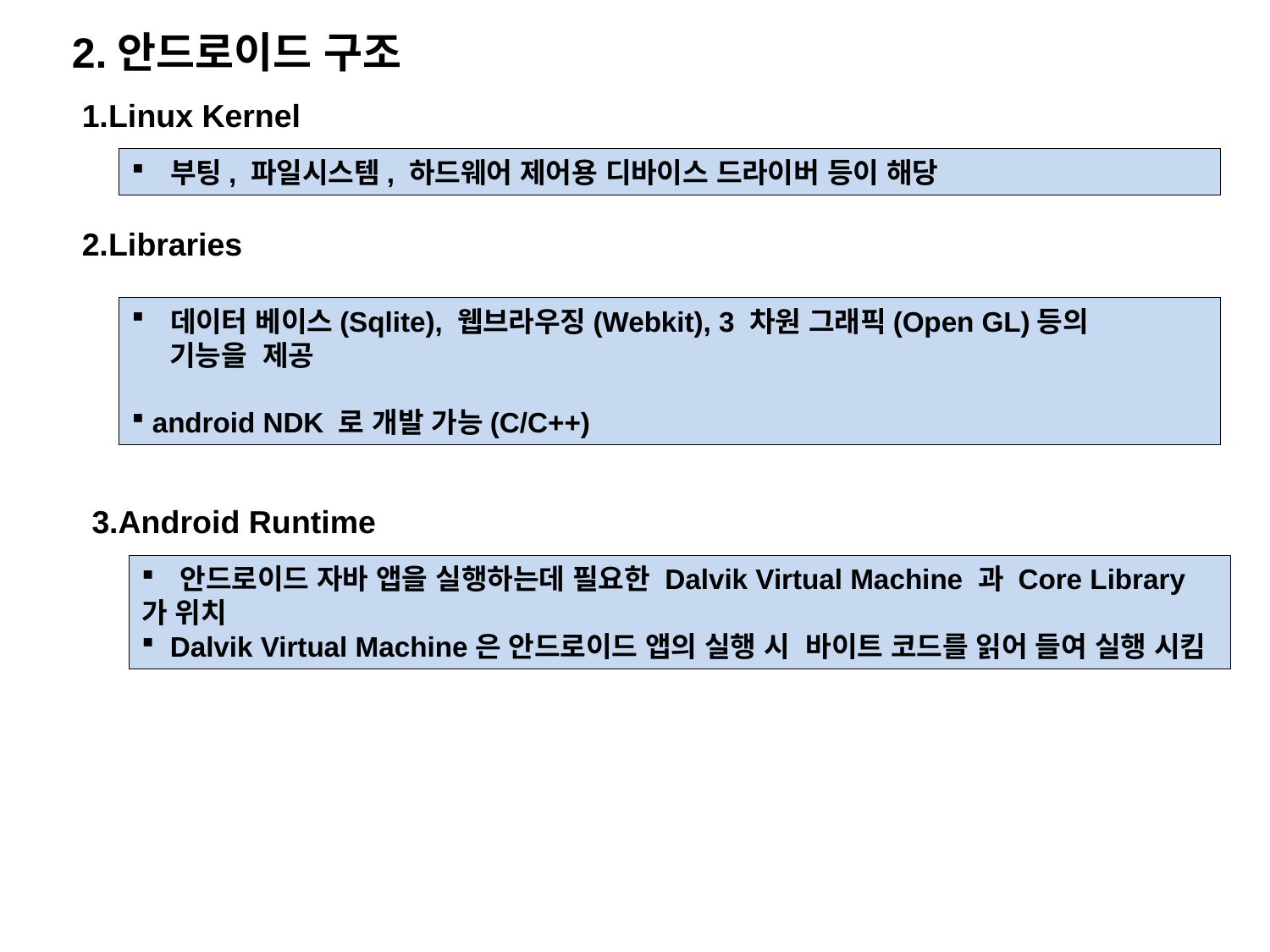

2.안드로이드 구조
1.Linux Kernel
   부팅, 파일시스템, 하드웨어 제어용 디바이스 드라이버 등이 해당
2.Libraries
   데이터 베이스(Sqlite), 웹브라우징(Webkit), 3 차원 그래픽(Open GL)등의
    기능을  제공

 android NDK 로 개발 가능(C/C++)
3.Android Runtime
   안드로이드 자바 앱을 실행하는데 필요한 Dalvik Virtual Machine 과 Core Library가 위치
  Dalvik Virtual Machine은 안드로이드 앱의 실행 시  바이트 코드를 읽어 들여 실행 시킴